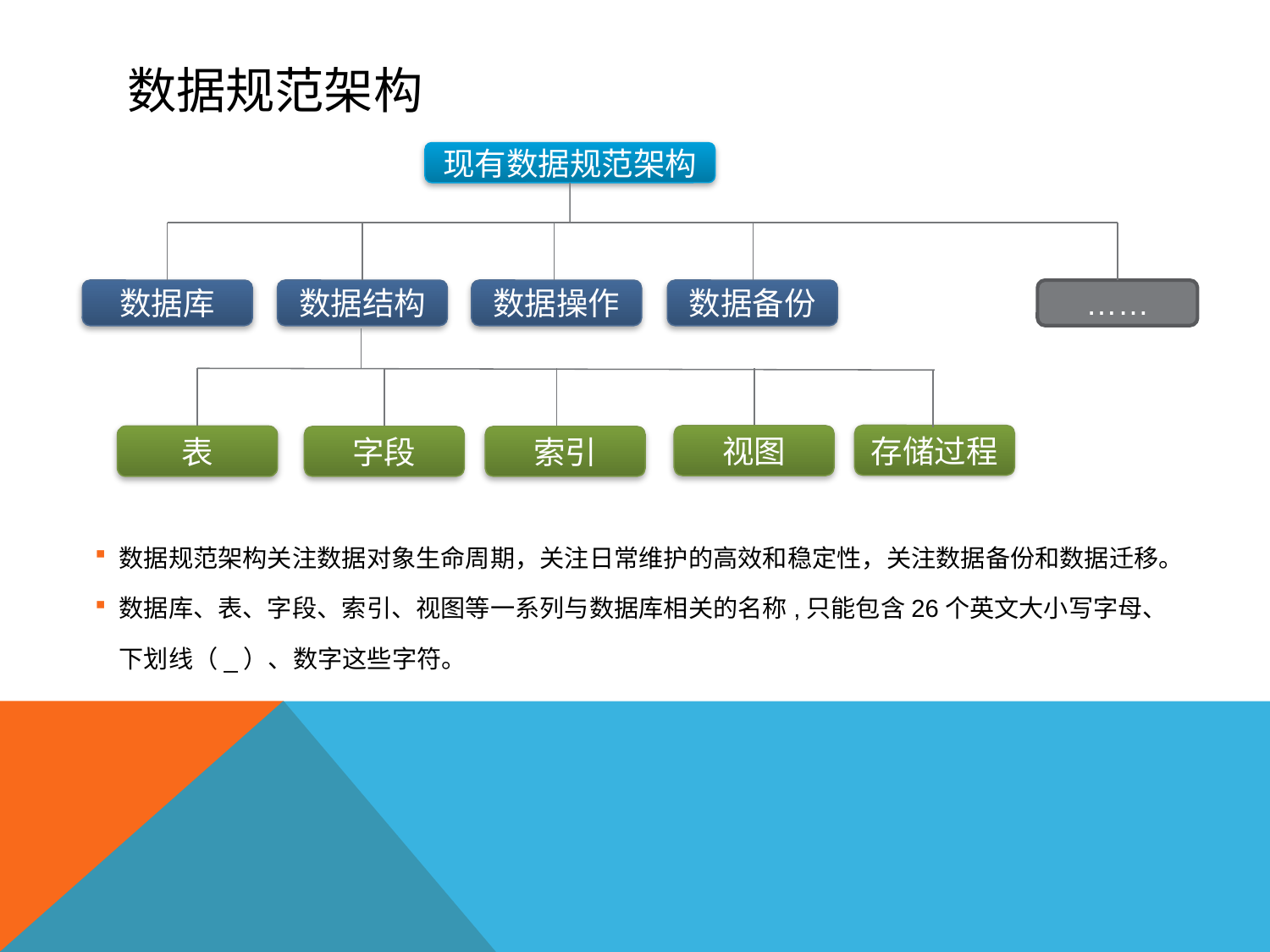

# 数据规范架构
现有数据规范架构
数据结构
数据库
数据操作
数据备份
……
存储过程
视图
表
字段
索引
数据规范架构关注数据对象生命周期，关注日常维护的高效和稳定性，关注数据备份和数据迁移。
数据库、表、字段、索引、视图等一系列与数据库相关的名称,只能包含26个英文大小写字母、下划线（_）、数字这些字符。